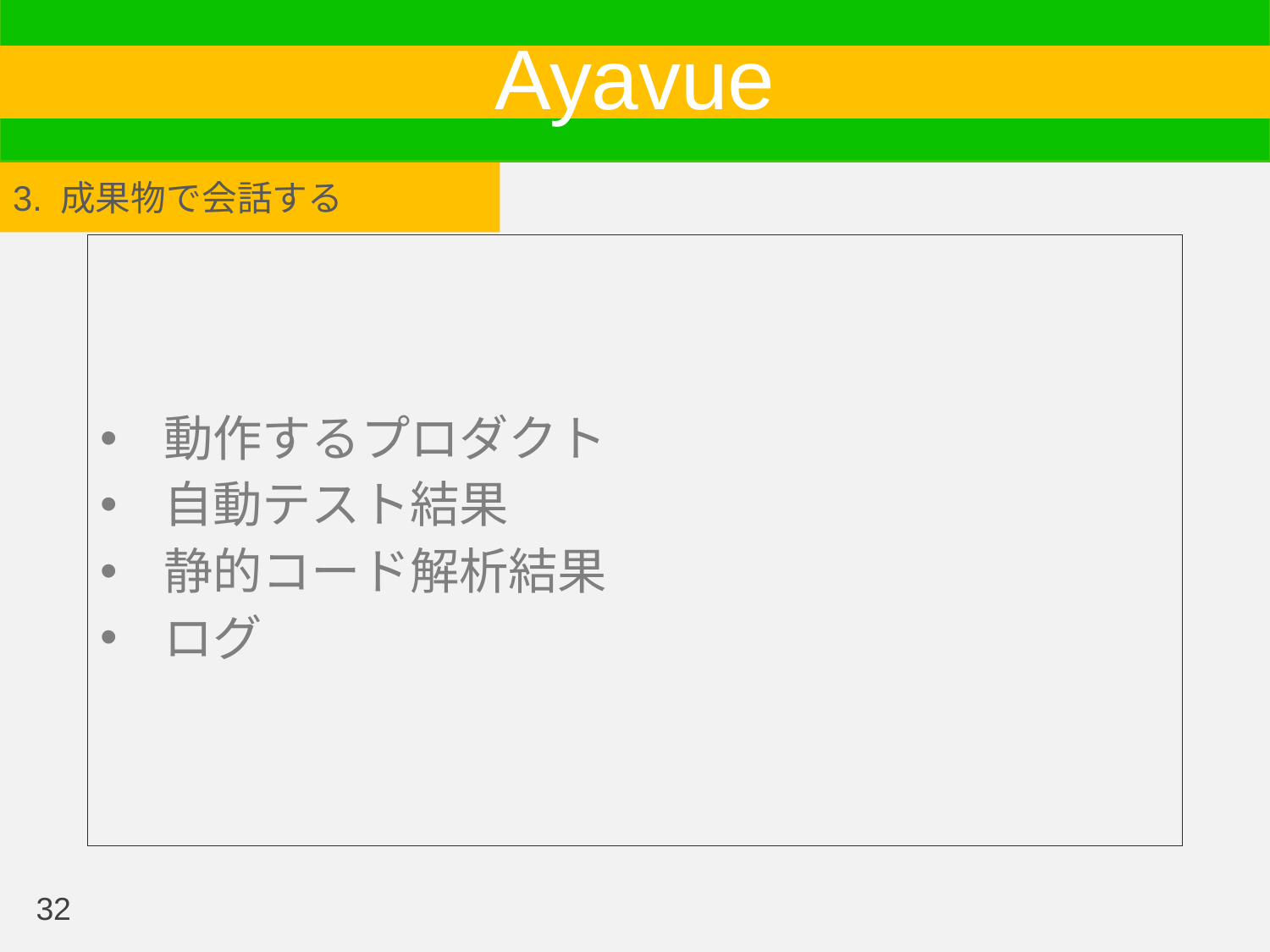

# Ayavue
3. 成果物で会話する
動作するプロダクト
自動テスト結果
静的コード解析結果
ログ
32